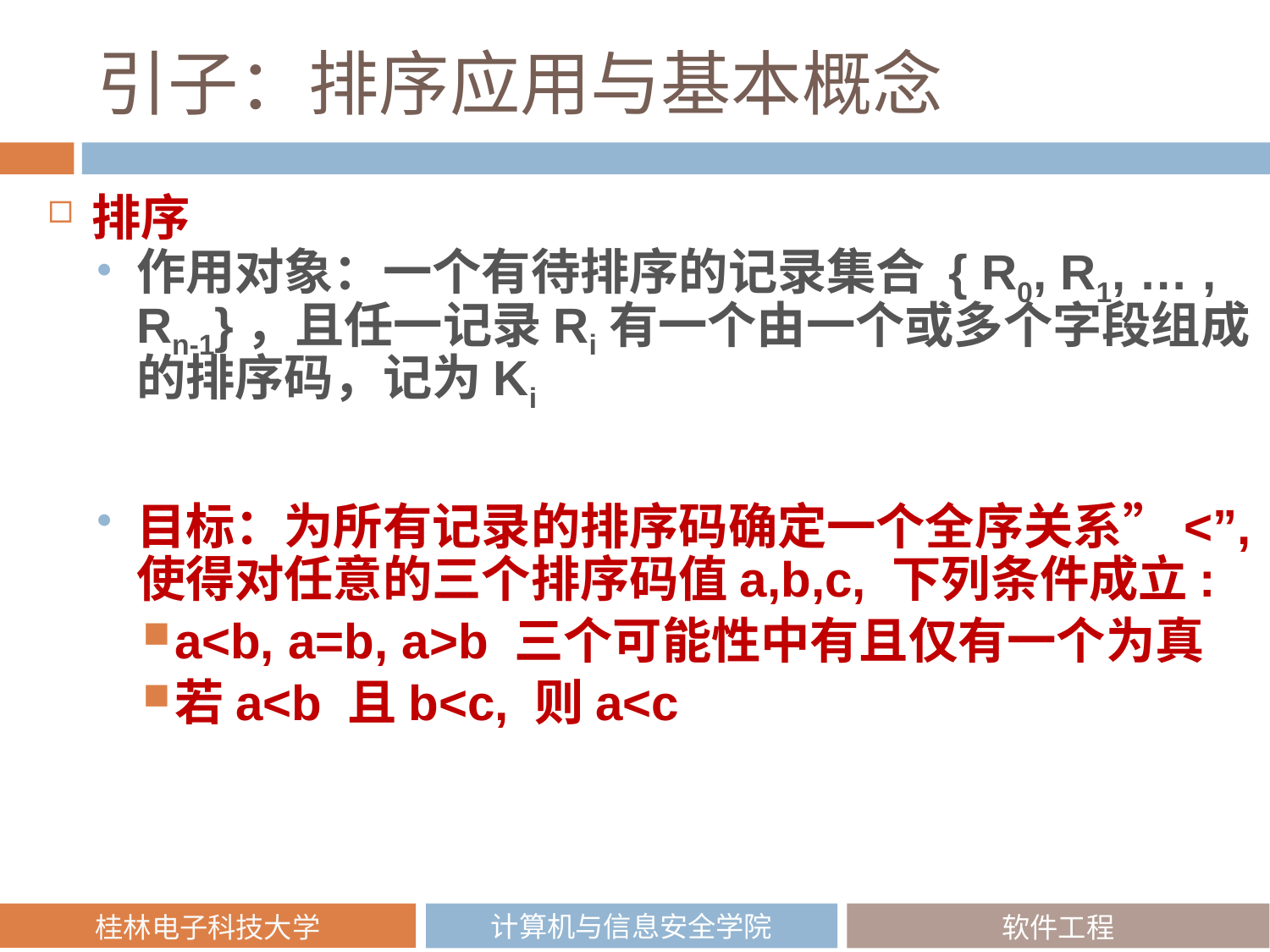

# 引子：排序应用与基本概念
排序
作用对象：一个有待排序的记录集合 { R0, R1, … , Rn-1}，且任一记录Ri有一个由一个或多个字段组成的排序码，记为Ki

目标：为所有记录的排序码确定一个全序关系”<”, 使得对任意的三个排序码值a,b,c, 下列条件成立:
a<b, a=b, a>b 三个可能性中有且仅有一个为真
若a<b 且b<c, 则a<c